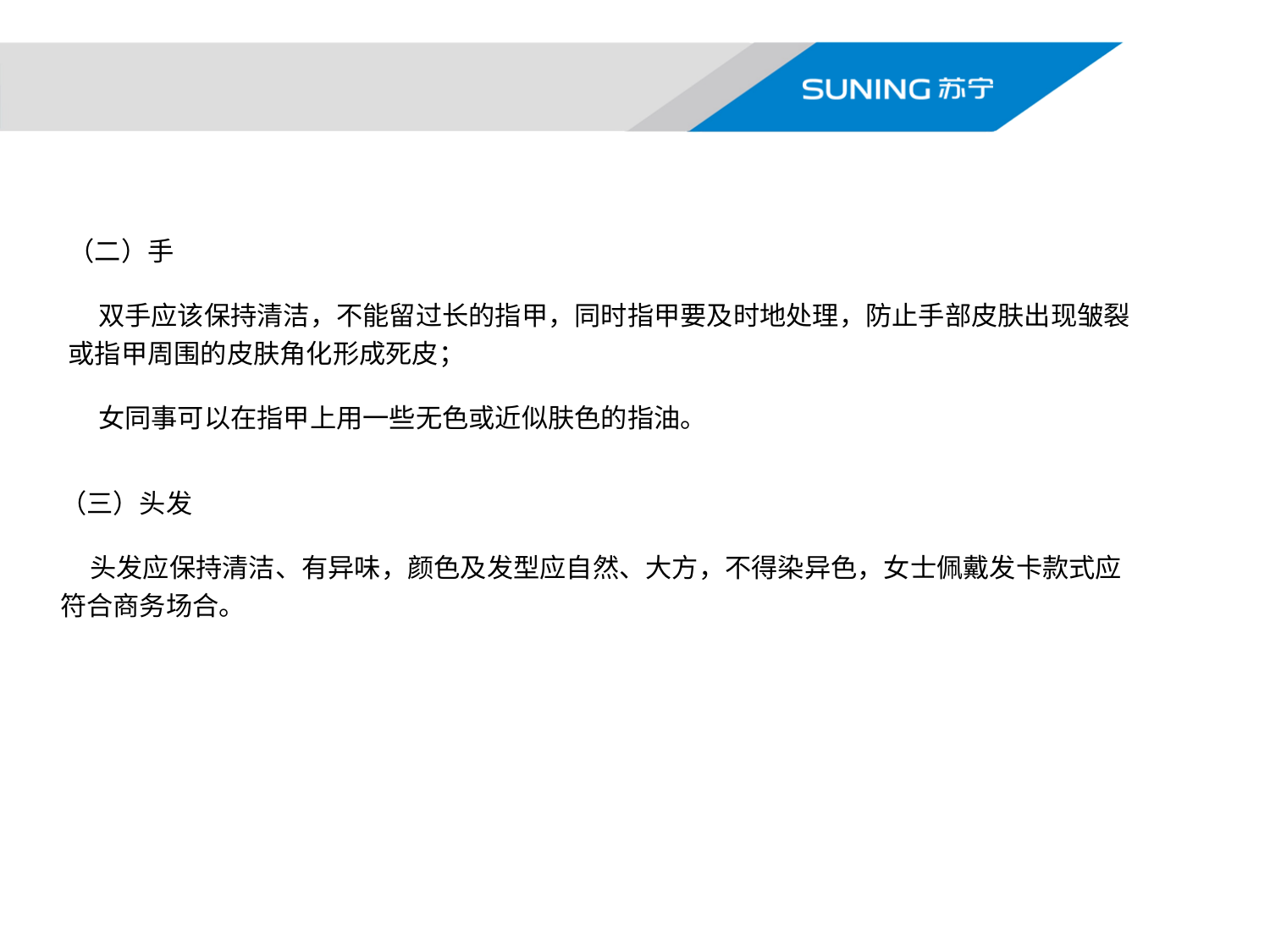

# 仪表礼仪——仪容礼仪
（二）手
    双手应该保持清洁，不能留过长的指甲，同时指甲要及时地处理，防止手部皮肤出现皱裂或指甲周围的皮肤角化形成死皮；
    女同事可以在指甲上用一些无色或近似肤色的指油。
（三）头发
    头发应保持清洁、有异味，颜色及发型应自然、大方，不得染异色，女士佩戴发卡款式应符合商务场合。
13